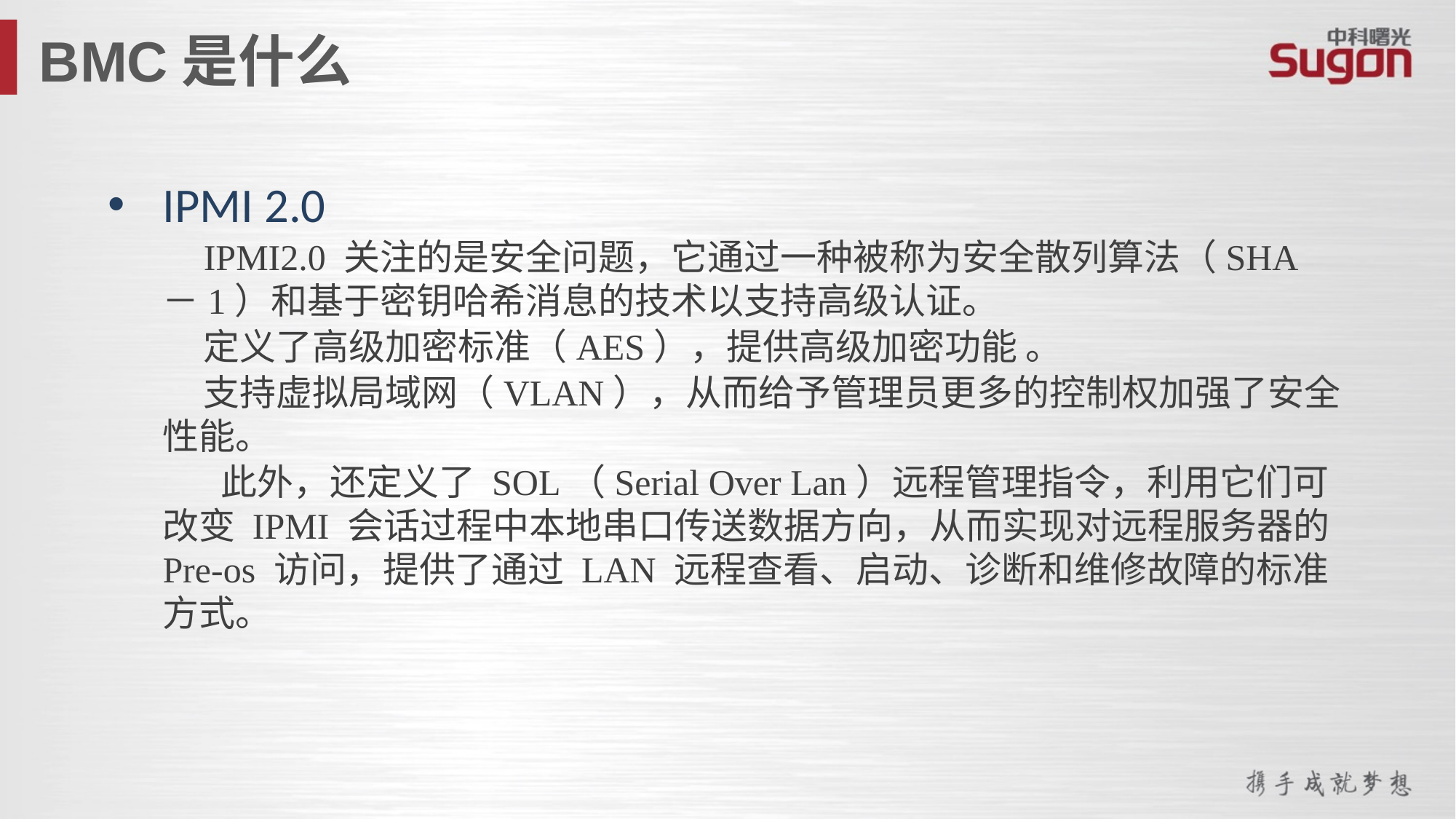

BMC是什么

IPMI 2.0
IPMI2.0 关注的是安全问题，它通过一种被称为安全散列算法（SHA－1）和基于密钥哈希消息的技术以支持高级认证。
定义了高级加密标准（AES），提供高级加密功能 。
支持虚拟局域网（VLAN），从而给予管理员更多的控制权加强了安全性能。
 此外，还定义了 SOL（Serial Over Lan）远程管理指令，利用它们可改变 IPMI 会话过程中本地串口传送数据方向，从而实现对远程服务器的 Pre-os 访问，提供了通过 LAN 远程查看、启动、诊断和维修故障的标准方式。